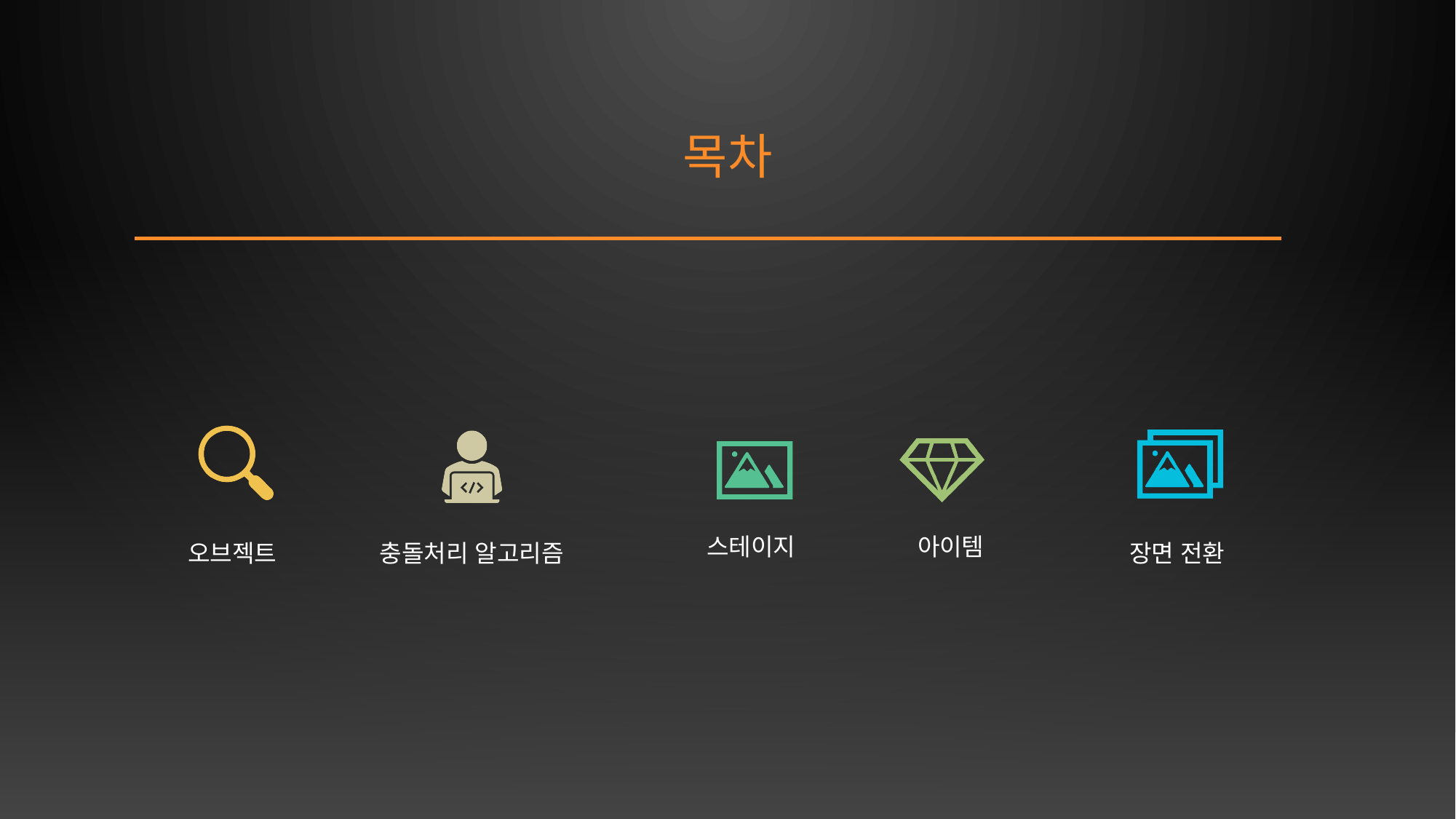

# 목차

오브젝트
충돌처리 알고리즘
아이템
스테이지
장면 전환